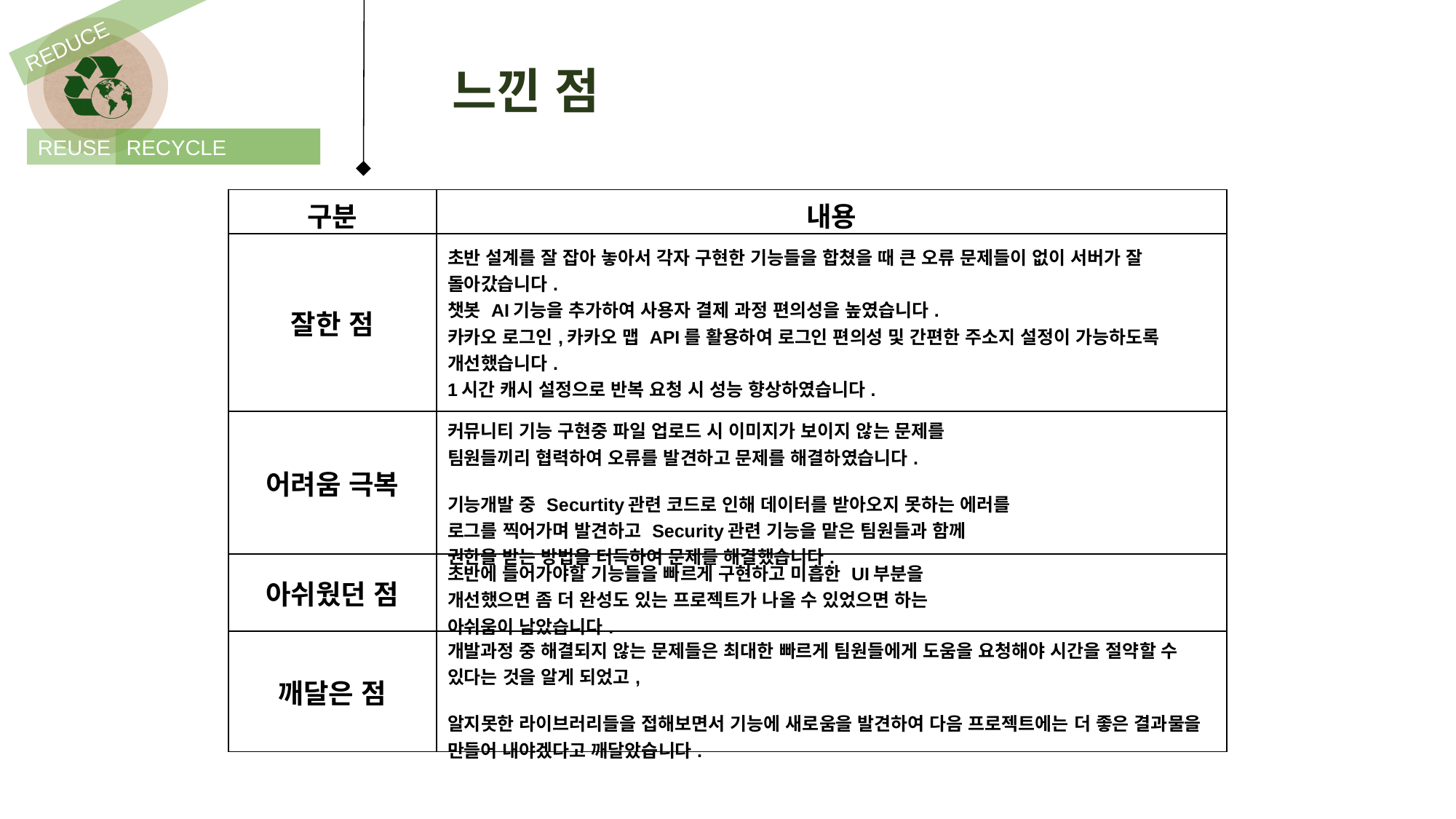

REDUCE

느낀 점
REUSE
RECYCLE
| 구분 | 내용 |
| --- | --- |
| 잘한 점 | 초반 설계를 잘 잡아 놓아서 각자 구현한 기능들을 합쳤을 때 큰 오류 문제들이 없이 서버가 잘 돌아갔습니다. 챗봇 AI기능을 추가하여 사용자 결제 과정 편의성을 높였습니다. 카카오 로그인,카카오 맵 API를 활용하여 로그인 편의성 및 간편한 주소지 설정이 가능하도록 개선했습니다. 1시간 캐시 설정으로 반복 요청 시 성능 향상하였습니다. |
| 어려움 극복 | 커뮤니티 기능 구현중 파일 업로드 시 이미지가 보이지 않는 문제를 팀원들끼리 협력하여 오류를 발견하고 문제를 해결하였습니다. 기능개발 중 Securtity관련 코드로 인해 데이터를 받아오지 못하는 에러를 로그를 찍어가며 발견하고 Security관련 기능을 맡은 팀원들과 함께 권한을 받는 방법을 터득하여 문제를 해결했습니다. |
| 아쉬웠던 점 | 초반에 들어가야할 기능들을 빠르게 구현하고 미흡한 UI부분을 개선했으면 좀 더 완성도 있는 프로젝트가 나올 수 있었으면 하는 아쉬움이 남았습니다. |
| 깨달은 점 | 개발과정 중 해결되지 않는 문제들은 최대한 빠르게 팀원들에게 도움을 요청해야 시간을 절약할 수 있다는 것을 알게 되었고, 알지못한 라이브러리들을 접해보면서 기능에 새로움을 발견하여 다음 프로젝트에는 더 좋은 결과물을 만들어 내야겠다고 깨달았습니다. |